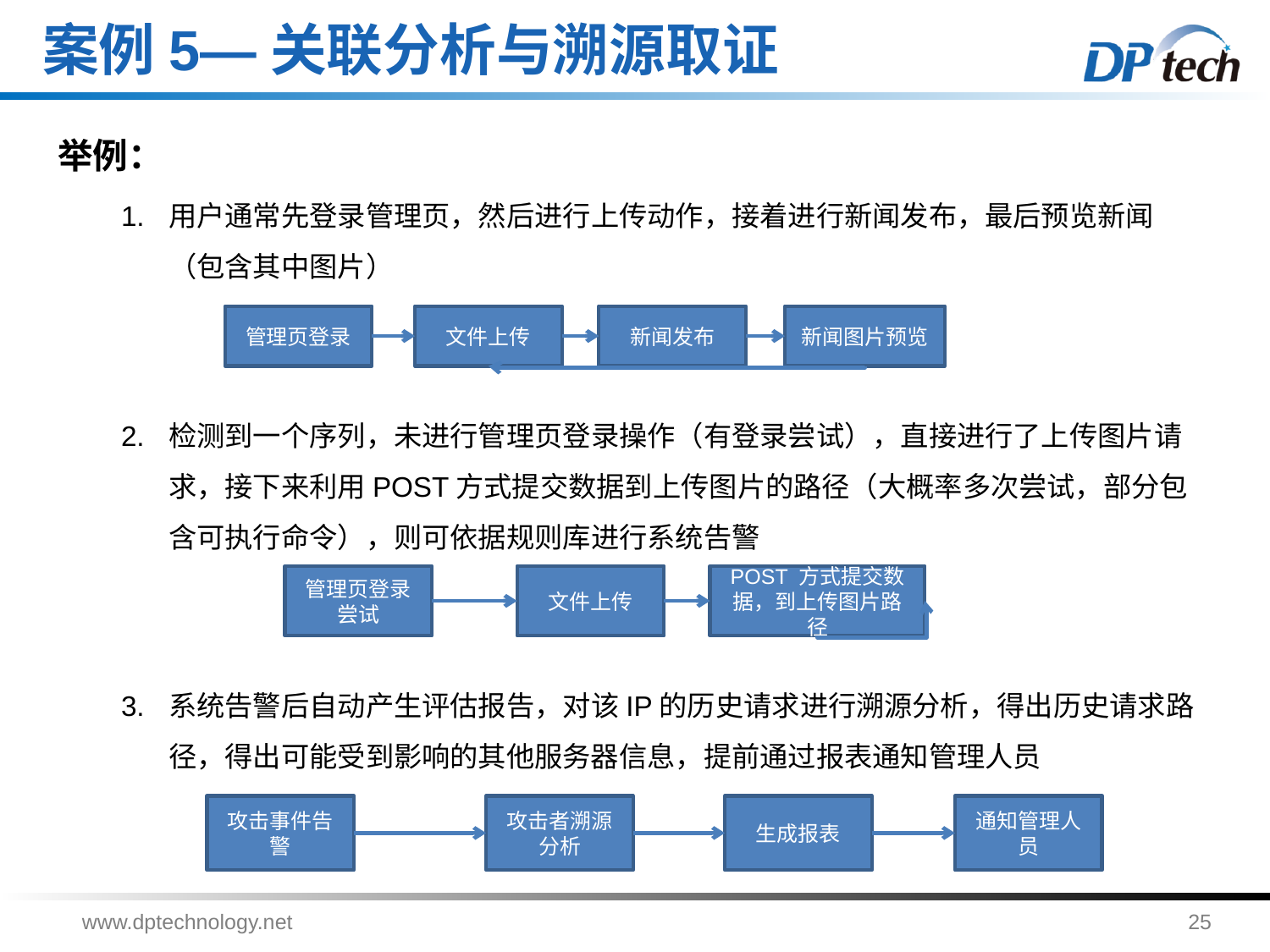

案例5—关联分析与溯源取证
举例：
用户通常先登录管理页，然后进行上传动作，接着进行新闻发布，最后预览新闻（包含其中图片）

检测到一个序列，未进行管理页登录操作（有登录尝试），直接进行了上传图片请求，接下来利用POST方式提交数据到上传图片的路径（大概率多次尝试，部分包含可执行命令），则可依据规则库进行系统告警

系统告警后自动产生评估报告，对该IP的历史请求进行溯源分析，得出历史请求路径，得出可能受到影响的其他服务器信息，提前通过报表通知管理人员
新闻图片预览
管理页登录
文件上传
新闻发布
管理页登录尝试
文件上传
POST 方式提交数据，到上传图片路径
攻击事件告警
攻击者溯源分析
生成报表
通知管理人员